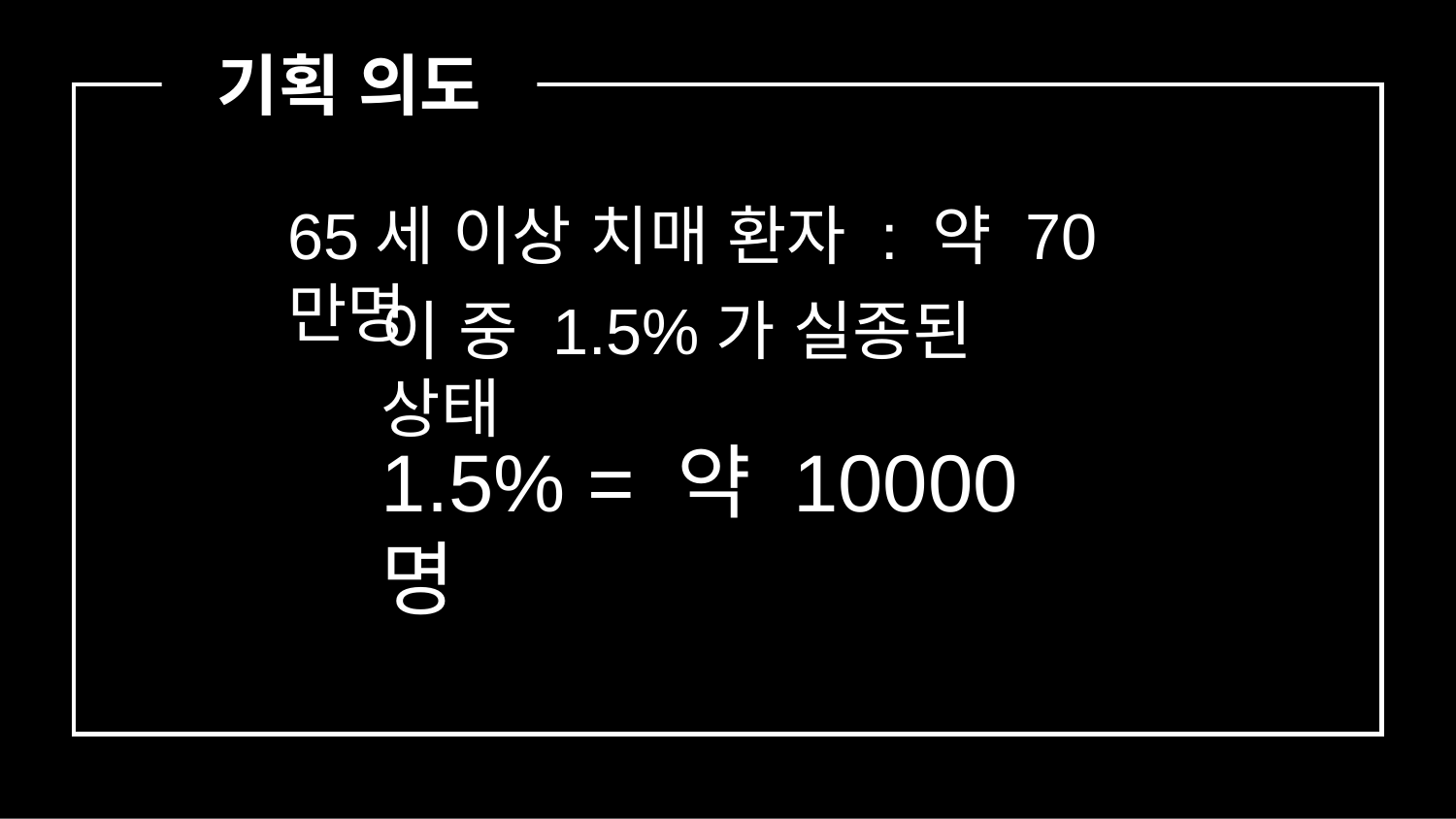

기획 의도

65세 이상 치매 환자 : 약 70만명
이 중 1.5%가 실종된 상태
1.5% = 약 10000명